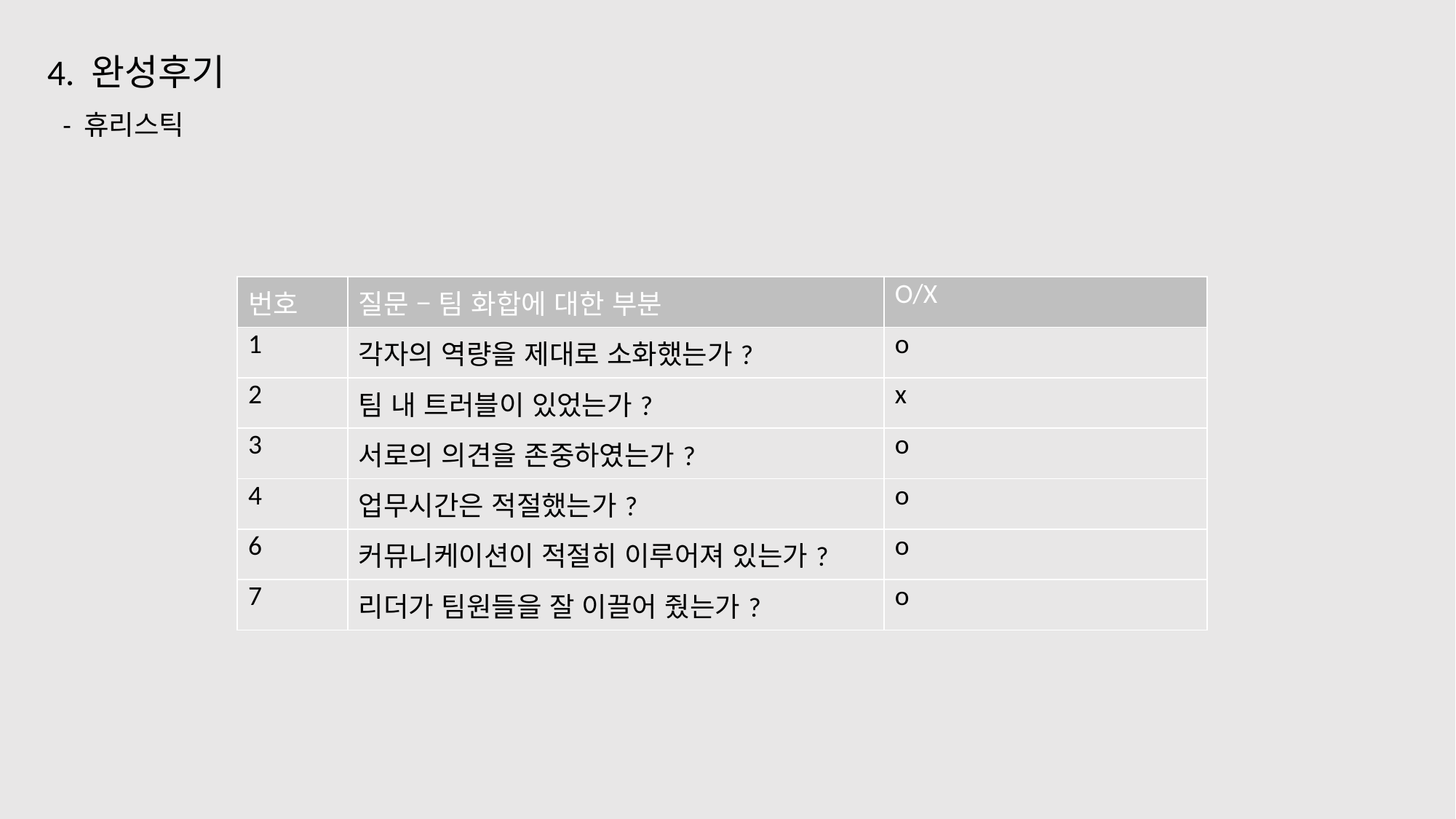

4. 완성후기
- 휴리스틱
| 번호 | 질문 – 팀 화합에 대한 부분 | O/X |
| --- | --- | --- |
| 1 | 각자의 역량을 제대로 소화했는가? | o |
| 2 | 팀 내 트러블이 있었는가? | x |
| 3 | 서로의 의견을 존중하였는가? | o |
| 4 | 업무시간은 적절했는가? | o |
| 6 | 커뮤니케이션이 적절히 이루어져 있는가? | o |
| 7 | 리더가 팀원들을 잘 이끌어 줬는가? | o |